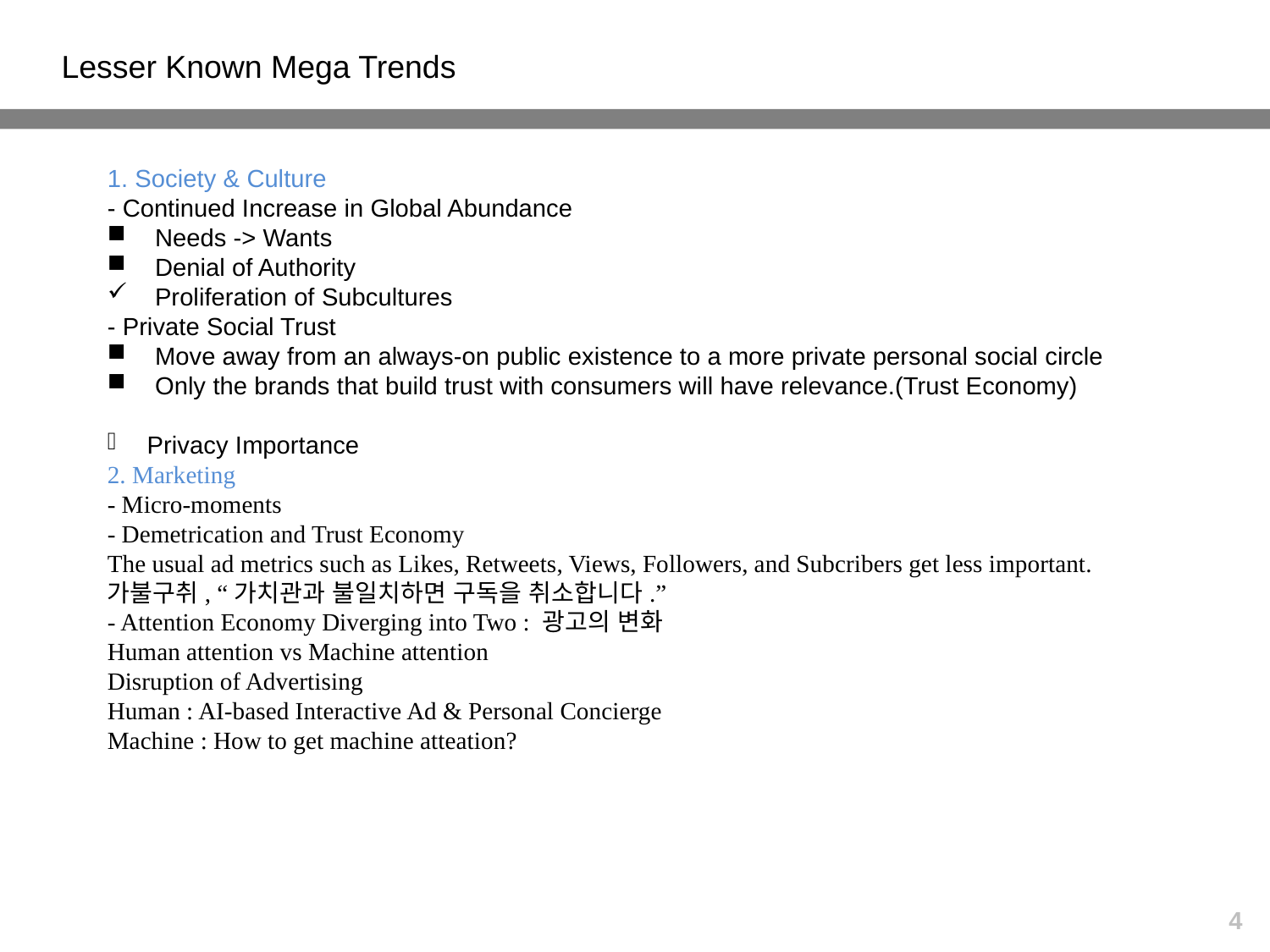

Lesser Known Mega Trends

1. Society & Culture
- Continued Increase in Global Abundance
Needs -> Wants
Denial of Authority
Proliferation of Subcultures
- Private Social Trust
Move away from an always-on public existence to a more private personal social circle
Only the brands that build trust with consumers will have relevance.(Trust Economy)

Privacy Importance
2. Marketing
- Micro-moments
- Demetrication and Trust Economy
The usual ad metrics such as Likes, Retweets, Views, Followers, and Subcribers get less important.
가불구취, “가치관과 불일치하면 구독을 취소합니다.”
- Attention Economy Diverging into Two : 광고의 변화
Human attention vs Machine attention
Disruption of Advertising
Human : AI-based Interactive Ad & Personal Concierge
Machine : How to get machine atteation?
4